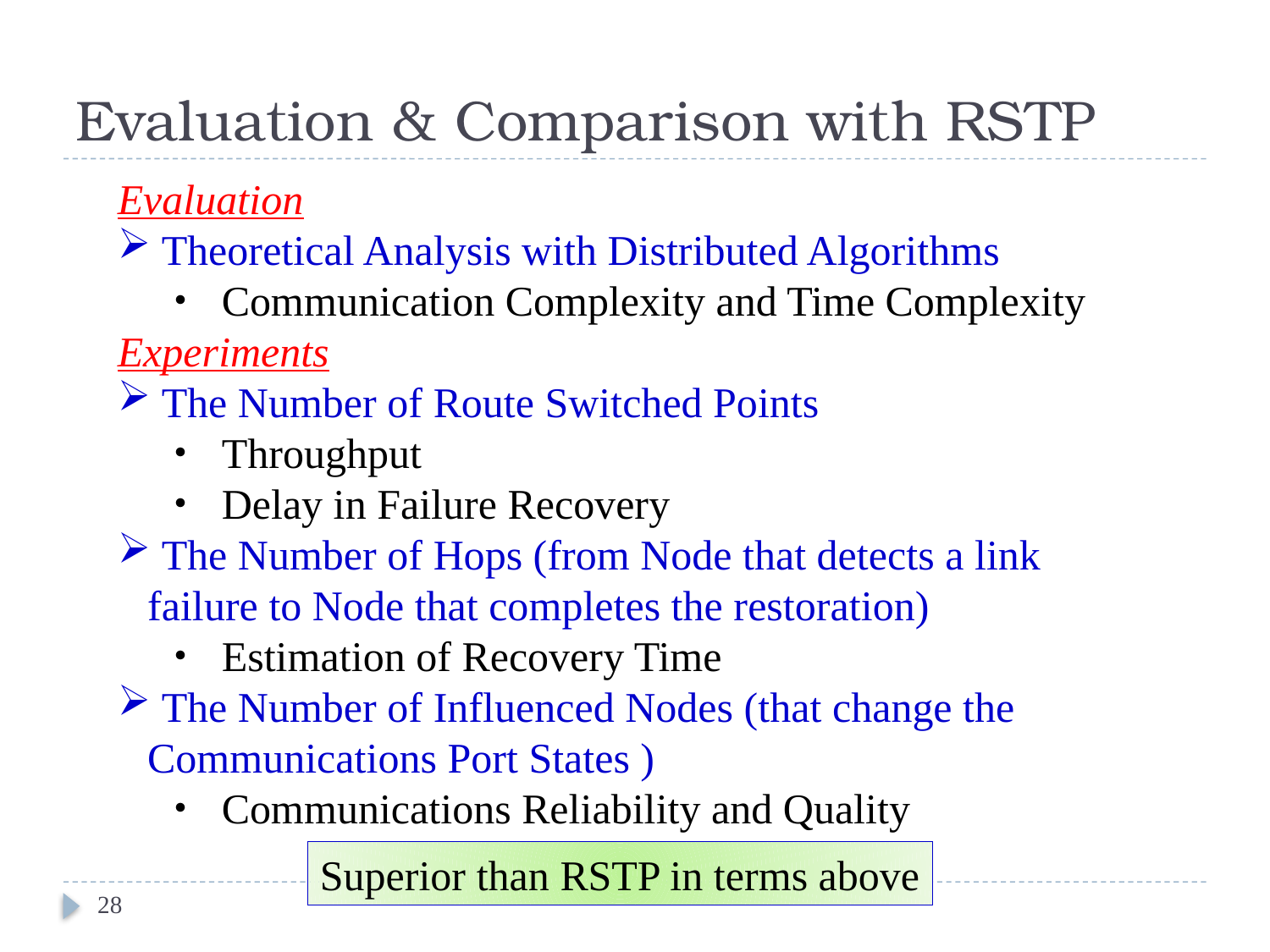

# Evaluation & Comparison with RSTP
Evaluation
 Theoretical Analysis with Distributed Algorithms
　・ Communication Complexity and Time Complexity
Experiments
 The Number of Route Switched Points
　・ Throughput
　・ Delay in Failure Recovery
 The Number of Hops (from Node that detects a link failure to Node that completes the restoration)
　・ Estimation of Recovery Time
 The Number of Influenced Nodes (that change the Communications Port States )
　・ Communications Reliability and Quality
Superior than RSTP in terms above
28